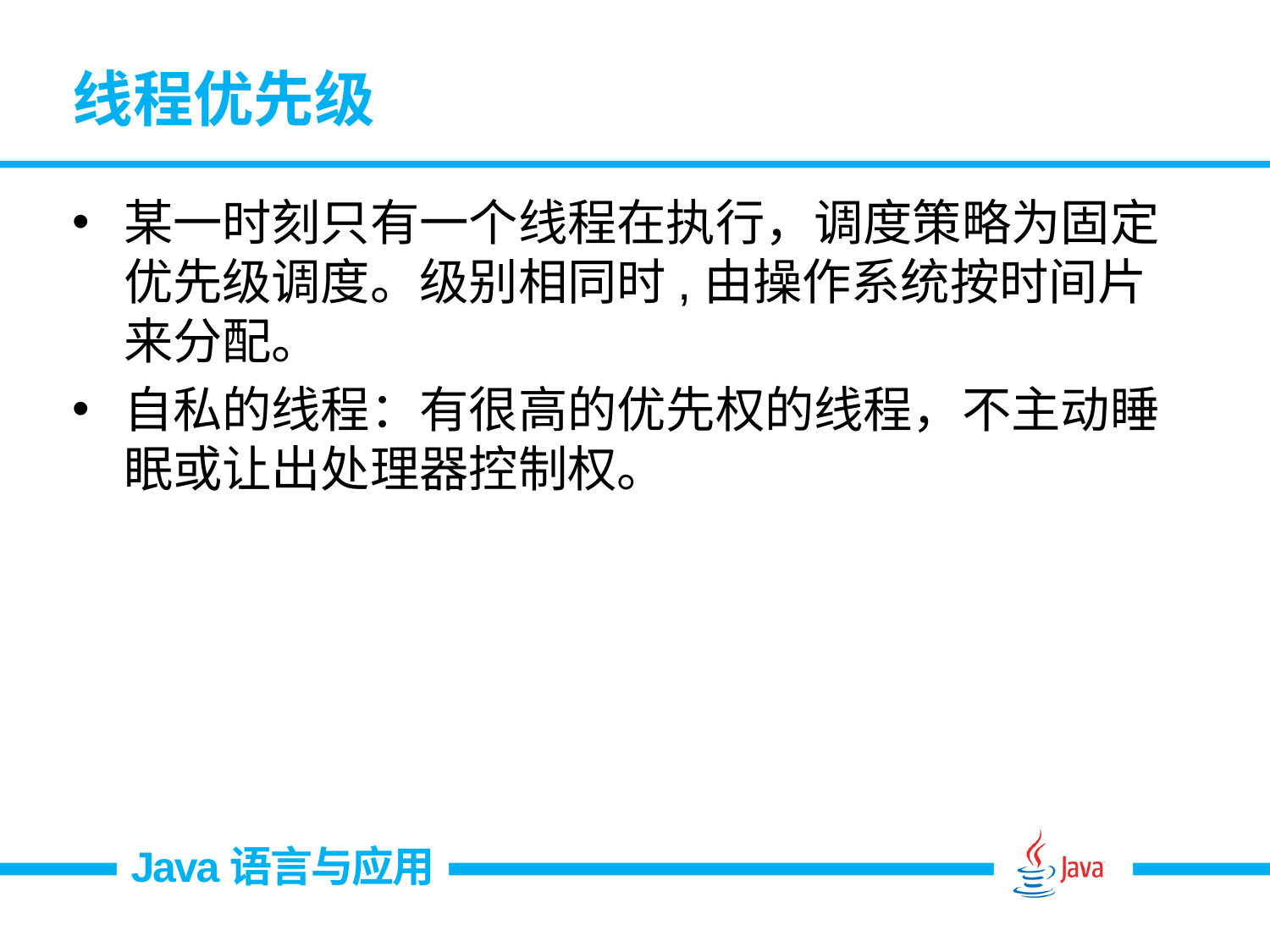

# 线程优先级
某一时刻只有一个线程在执行，调度策略为固定优先级调度。级别相同时,由操作系统按时间片来分配。
自私的线程：有很高的优先权的线程，不主动睡眠或让出处理器控制权。